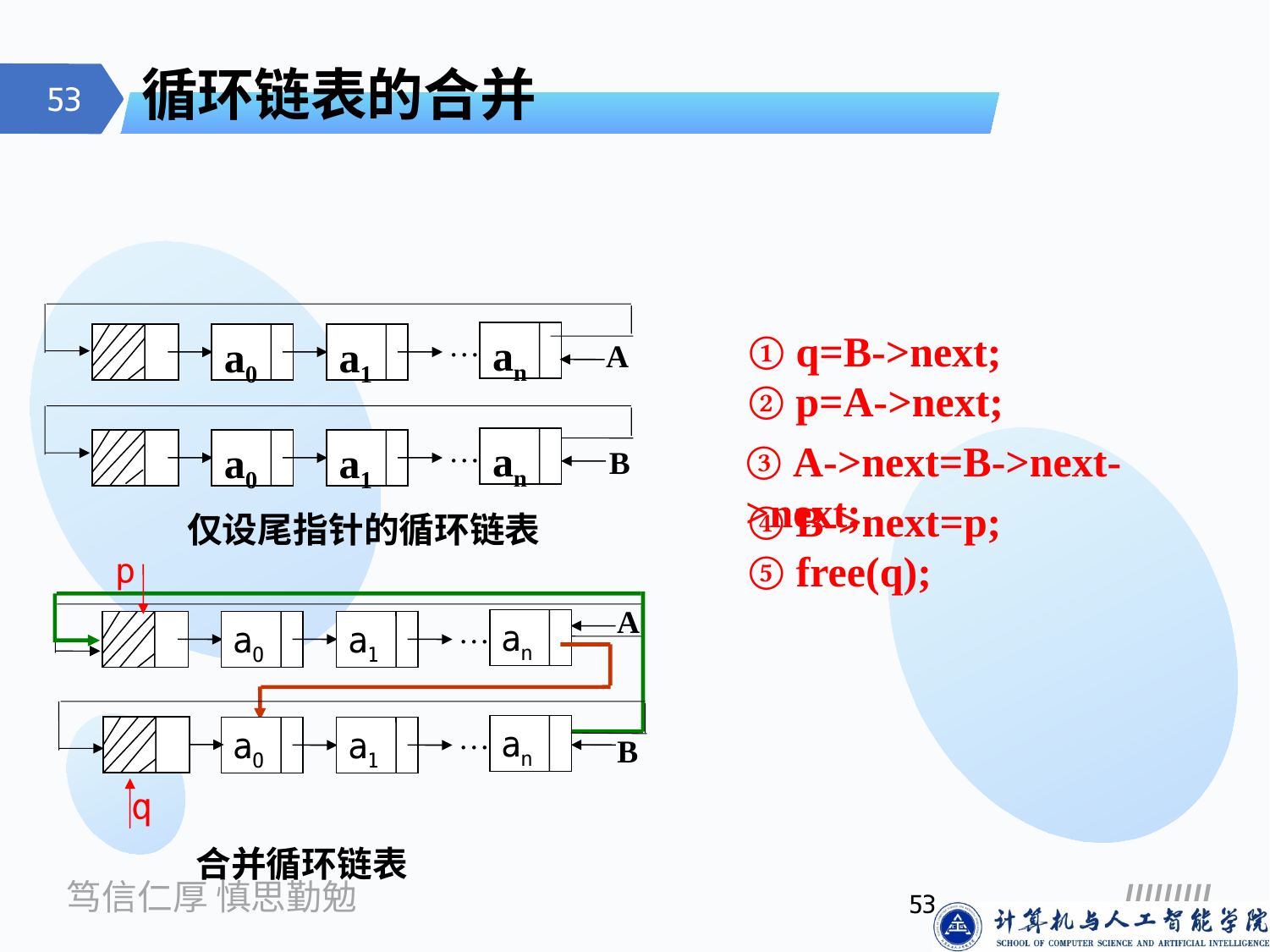

# 循环链表的合并

…
① q=B->next;
an

a0

a1

A

② p=A->next;

…
an

③ A->next=B->next->next;

a0

a1

B

④ B->next=p;
仅设尾指针的循环链表
⑤ free(q);
p

A

…
an

a0

a1

…
an

a0

a1

B

q

合并循环链表
53